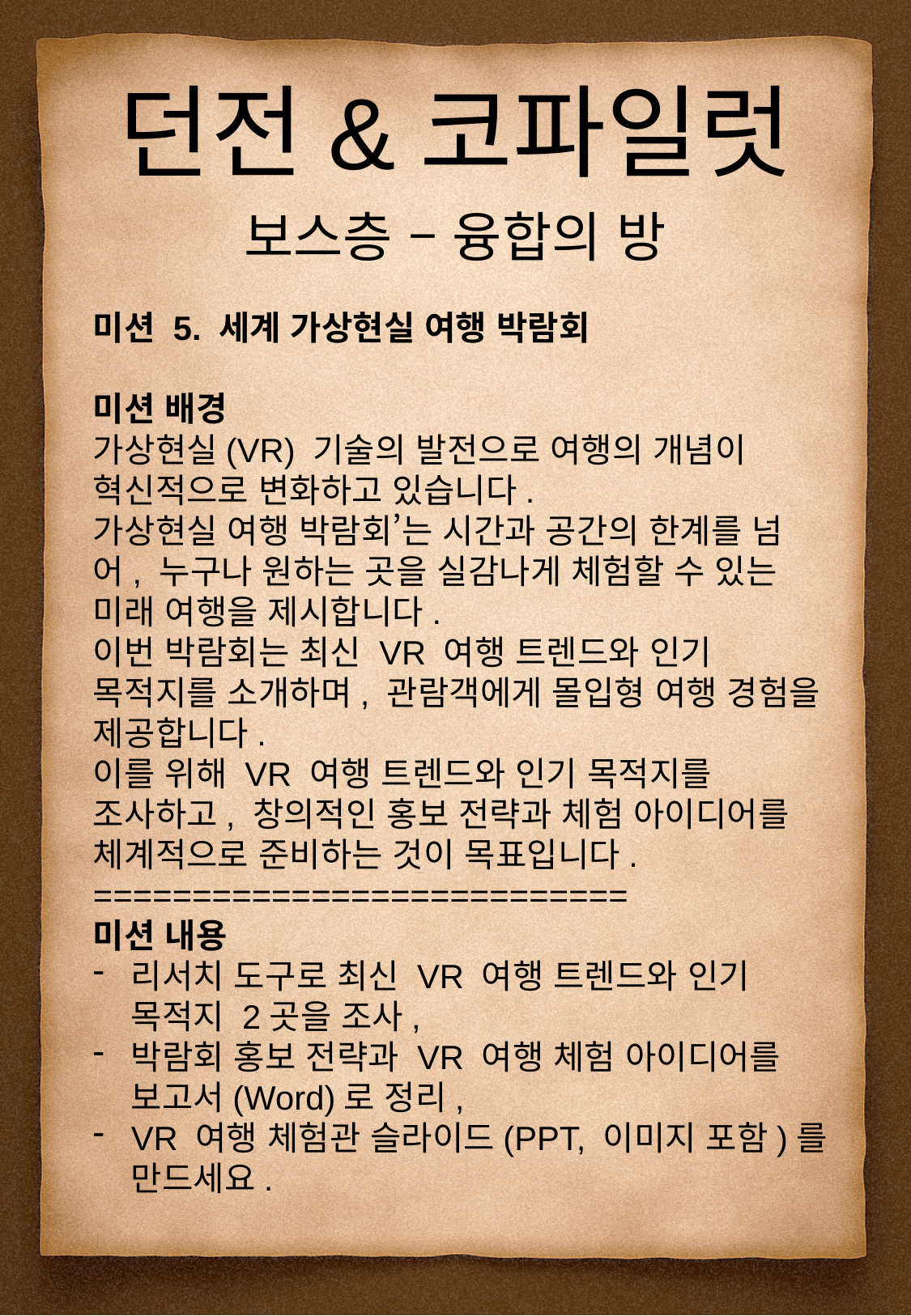

던전&코파일럿
보스층 – 융합의 방
미션 5. 세계 가상현실 여행 박람회

미션 배경
가상현실(VR) 기술의 발전으로 여행의 개념이 혁신적으로 변화하고 있습니다.
가상현실 여행 박람회’는 시간과 공간의 한계를 넘어, 누구나 원하는 곳을 실감나게 체험할 수 있는 미래 여행을 제시합니다.
이번 박람회는 최신 VR 여행 트렌드와 인기 목적지를 소개하며, 관람객에게 몰입형 여행 경험을 제공합니다.
이를 위해 VR 여행 트렌드와 인기 목적지를 조사하고, 창의적인 홍보 전략과 체험 아이디어를 체계적으로 준비하는 것이 목표입니다.
===========================
미션 내용
리서치 도구로 최신 VR 여행 트렌드와 인기 목적지 2곳을 조사,
박람회 홍보 전략과 VR 여행 체험 아이디어를 보고서(Word)로 정리,
VR 여행 체험관 슬라이드(PPT, 이미지 포함)를 만드세요.